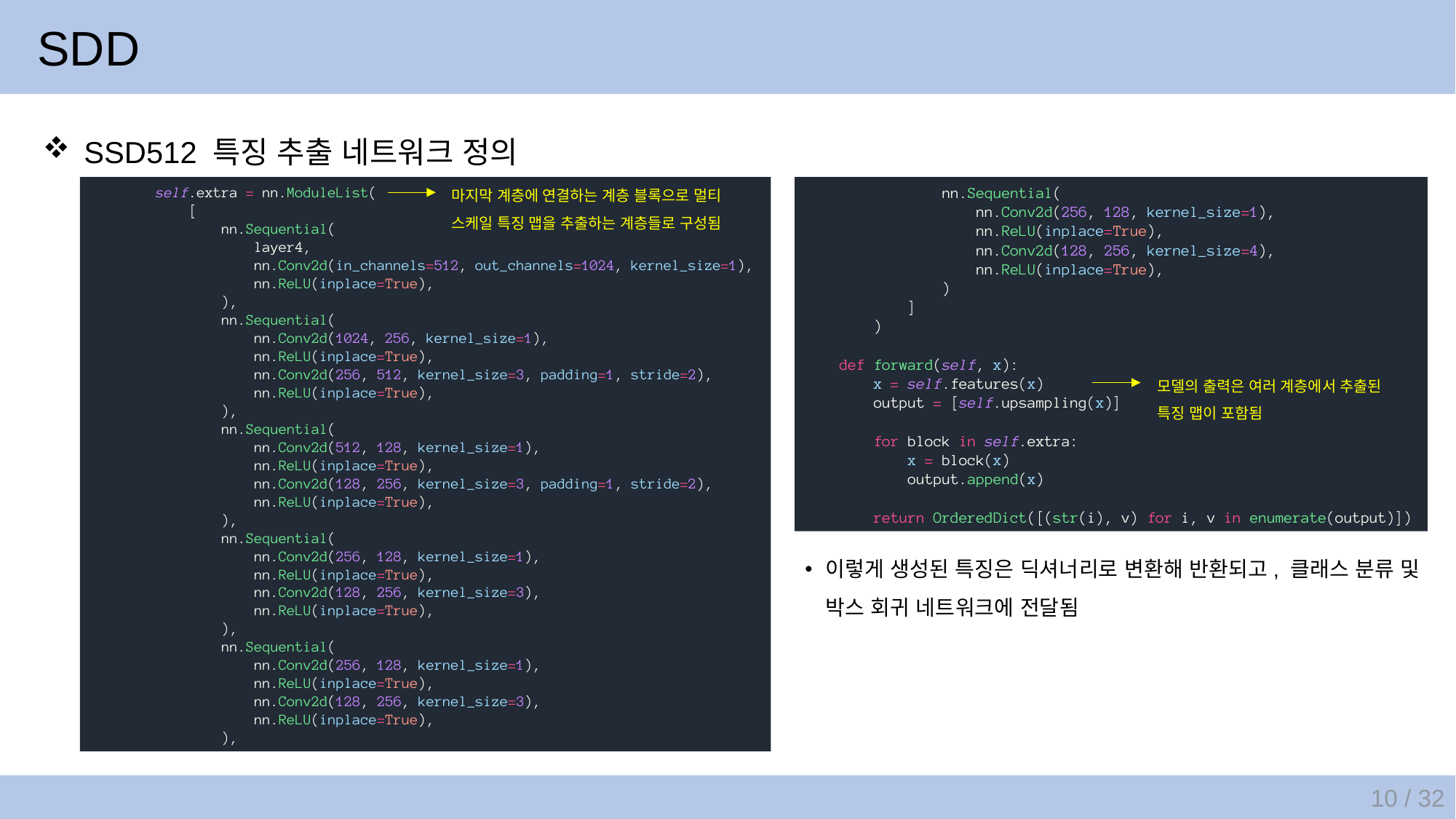

SDD
SSD512 특징 추출 네트워크 정의
마지막 계층에 연결하는 계층 블록으로 멀티
스케일 특징 맵을 추출하는 계층들로 구성됨
        self.extra = nn.ModuleList(
            [
                nn.Sequential(
                    layer4,
                    nn.Conv2d(in_channels=512, out_channels=1024, kernel_size=1),
                    nn.ReLU(inplace=True),
                ),
                nn.Sequential(
                    nn.Conv2d(1024, 256, kernel_size=1),
                    nn.ReLU(inplace=True),
                    nn.Conv2d(256, 512, kernel_size=3, padding=1, stride=2),
                    nn.ReLU(inplace=True),
                ),
                nn.Sequential(
                    nn.Conv2d(512, 128, kernel_size=1),
                    nn.ReLU(inplace=True),
                    nn.Conv2d(128, 256, kernel_size=3, padding=1, stride=2),
                    nn.ReLU(inplace=True),
                ),
                nn.Sequential(
                    nn.Conv2d(256, 128, kernel_size=1),
                    nn.ReLU(inplace=True),
                    nn.Conv2d(128, 256, kernel_size=3),
                    nn.ReLU(inplace=True),
                ),
                nn.Sequential(
                    nn.Conv2d(256, 128, kernel_size=1),
                    nn.ReLU(inplace=True),
                    nn.Conv2d(128, 256, kernel_size=3),
                    nn.ReLU(inplace=True),
                ),
                nn.Sequential(
                    nn.Conv2d(256, 128, kernel_size=1),
                    nn.ReLU(inplace=True),
                    nn.Conv2d(128, 256, kernel_size=4),
                    nn.ReLU(inplace=True),
                )
            ]
        )

    def forward(self, x):
        x = self.features(x)
        output = [self.upsampling(x)]
        for block in self.extra:
            x = block(x)
            output.append(x)
        return OrderedDict([(str(i), v) for i, v in enumerate(output)])
모델의 출력은 여러 계층에서 추출된
특징 맵이 포함됨
이렇게 생성된 특징은 딕셔너리로 변환해 반환되고, 클래스 분류 및
박스 회귀 네트워크에 전달됨
10 / 32